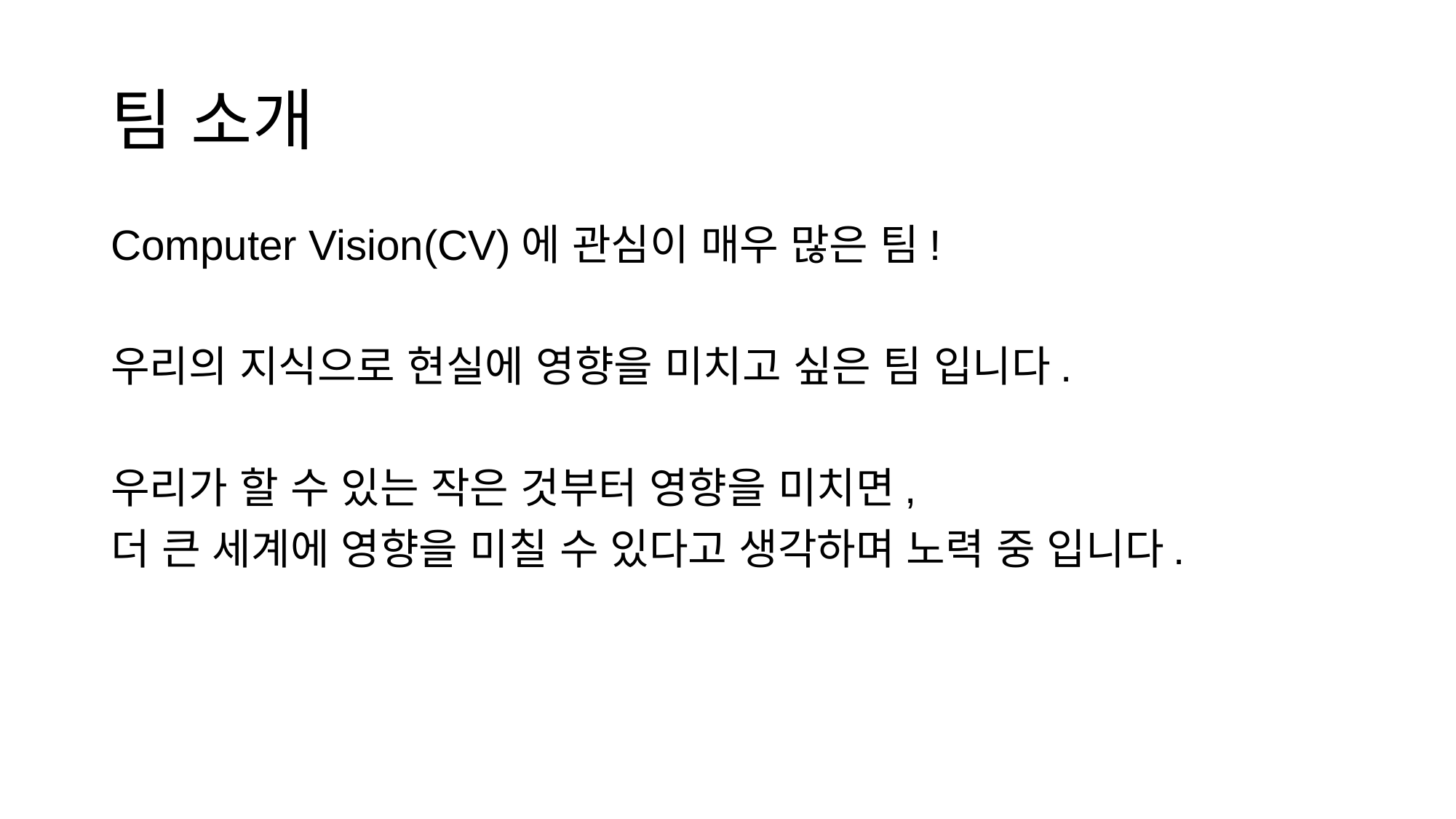

# 팀 소개
Computer Vision(CV)에 관심이 매우 많은 팀!

우리의 지식으로 현실에 영향을 미치고 싶은 팀 입니다.

우리가 할 수 있는 작은 것부터 영향을 미치면,
더 큰 세계에 영향을 미칠 수 있다고 생각하며 노력 중 입니다.